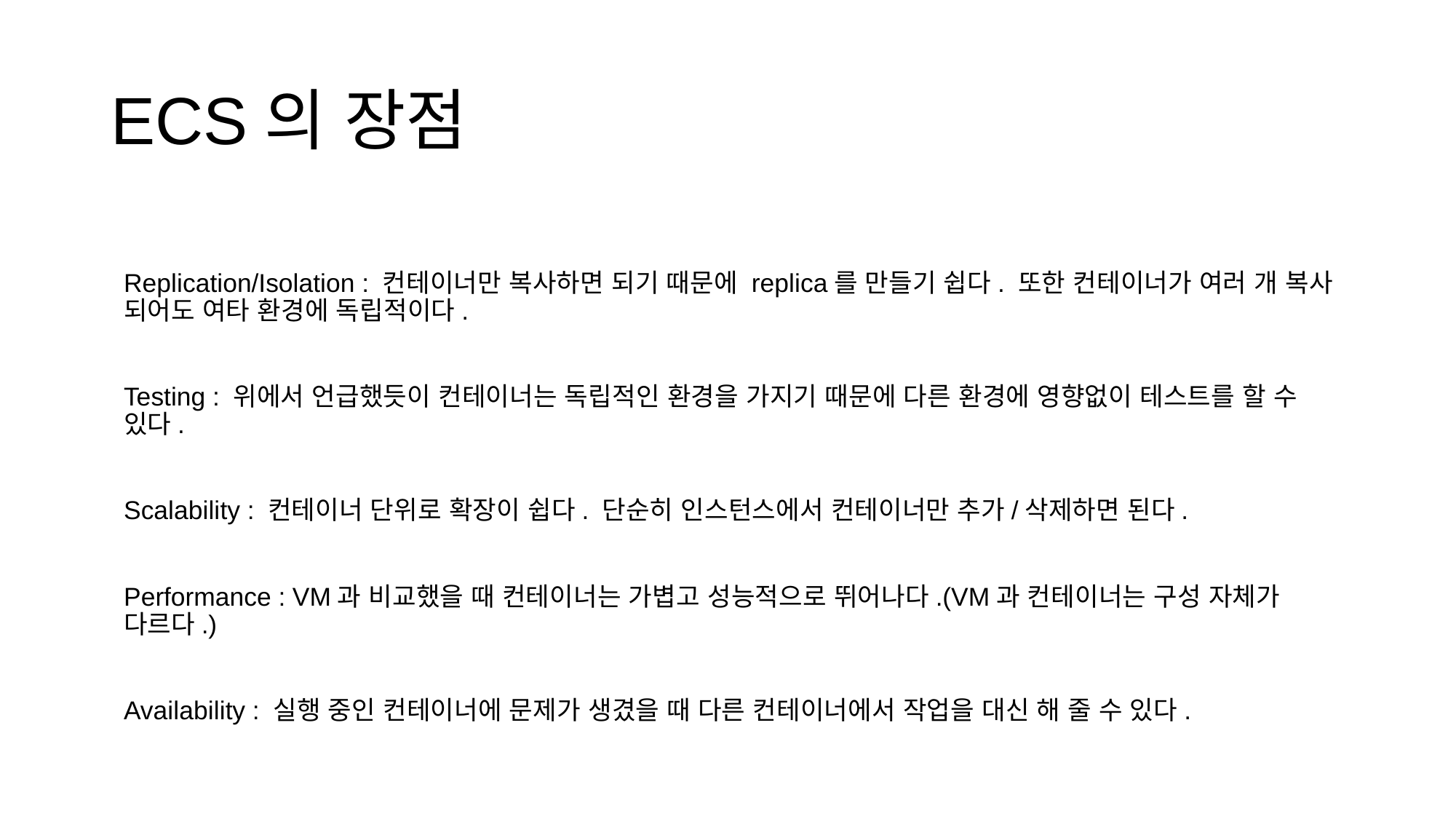

# ECS의 장점

Replication/Isolation : 컨테이너만 복사하면 되기 때문에 replica를 만들기 쉽다. 또한 컨테이너가 여러 개 복사 되어도 여타 환경에 독립적이다.

Testing : 위에서 언급했듯이 컨테이너는 독립적인 환경을 가지기 때문에 다른 환경에 영향없이 테스트를 할 수 있다.

Scalability : 컨테이너 단위로 확장이 쉽다. 단순히 인스턴스에서 컨테이너만 추가/삭제하면 된다.

Performance : VM과 비교했을 때 컨테이너는 가볍고 성능적으로 뛰어나다.(VM과 컨테이너는 구성 자체가 다르다.)

Availability : 실행 중인 컨테이너에 문제가 생겼을 때 다른 컨테이너에서 작업을 대신 해 줄 수 있다.